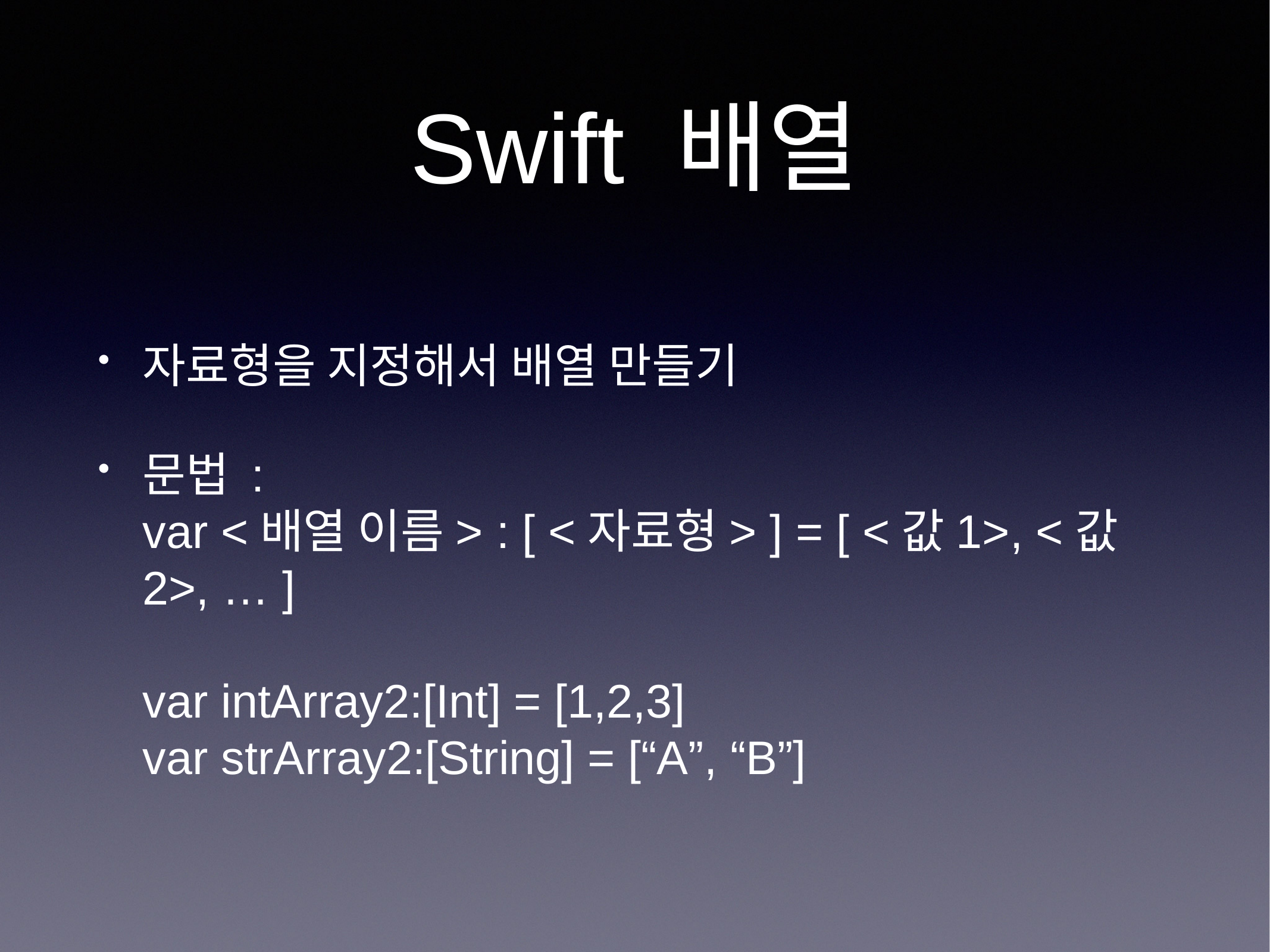

# Swift 배열
자료형을 지정해서 배열 만들기
문법 :
var <배열 이름> : [ <자료형> ] = [ <값1>, <값2>, … ]
var intArray2:[Int] = [1,2,3]
var strArray2:[String] = [“A”, “B”]